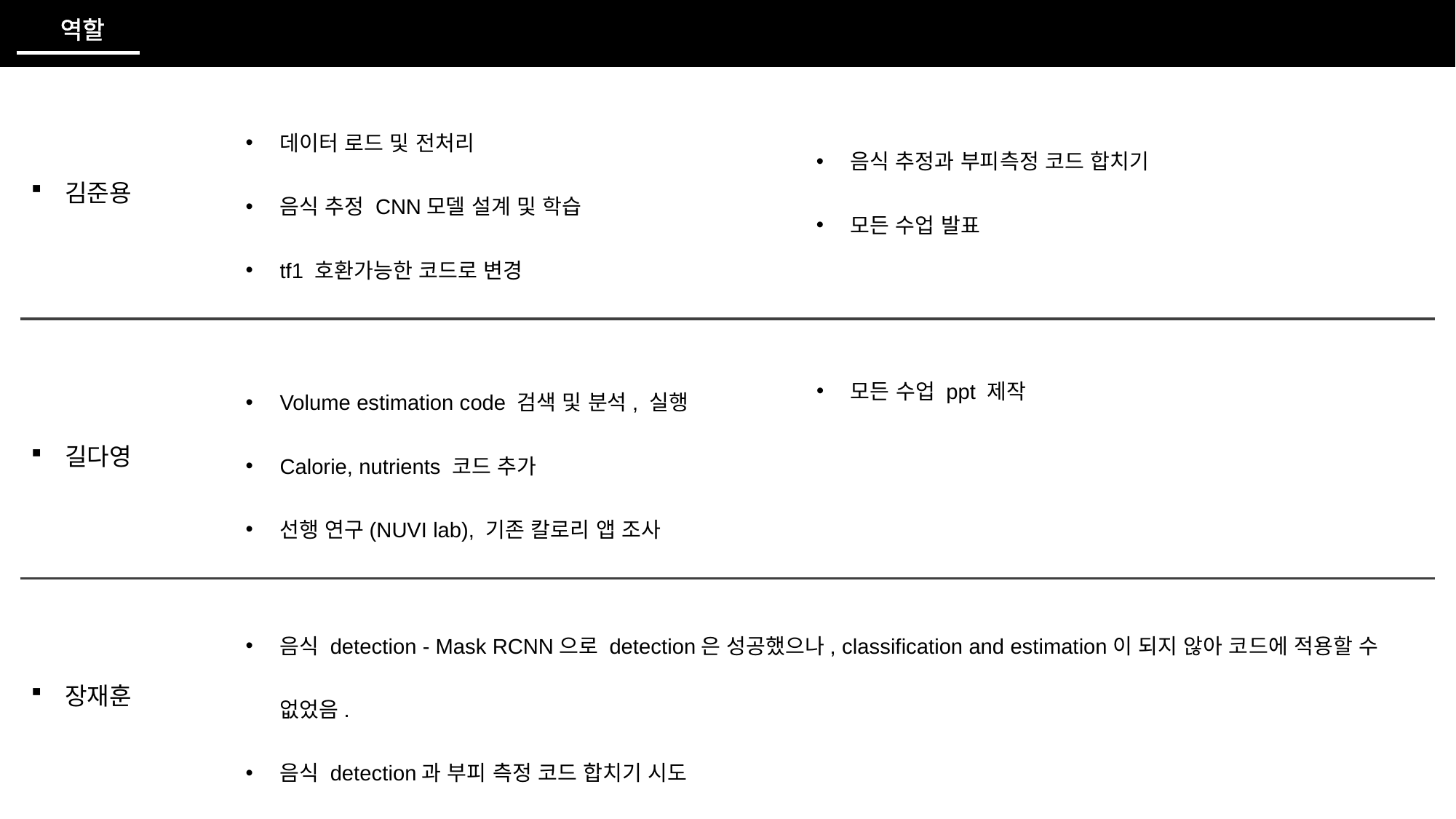

역할
데이터 로드 및 전처리
음식 추정 CNN모델 설계 및 학습
tf1 호환가능한 코드로 변경
음식 추정과 부피측정 코드 합치기
모든 수업 발표
김준용
모든 수업 ppt 제작

Volume estimation code 검색 및 분석, 실행
Calorie, nutrients 코드 추가
선행 연구(NUVI lab), 기존 칼로리 앱 조사
길다영
음식 detection - Mask RCNN으로 detection은 성공했으나, classification and estimation이 되지 않아 코드에 적용할 수 없었음.
음식 detection과 부피 측정 코드 합치기 시도
장재훈